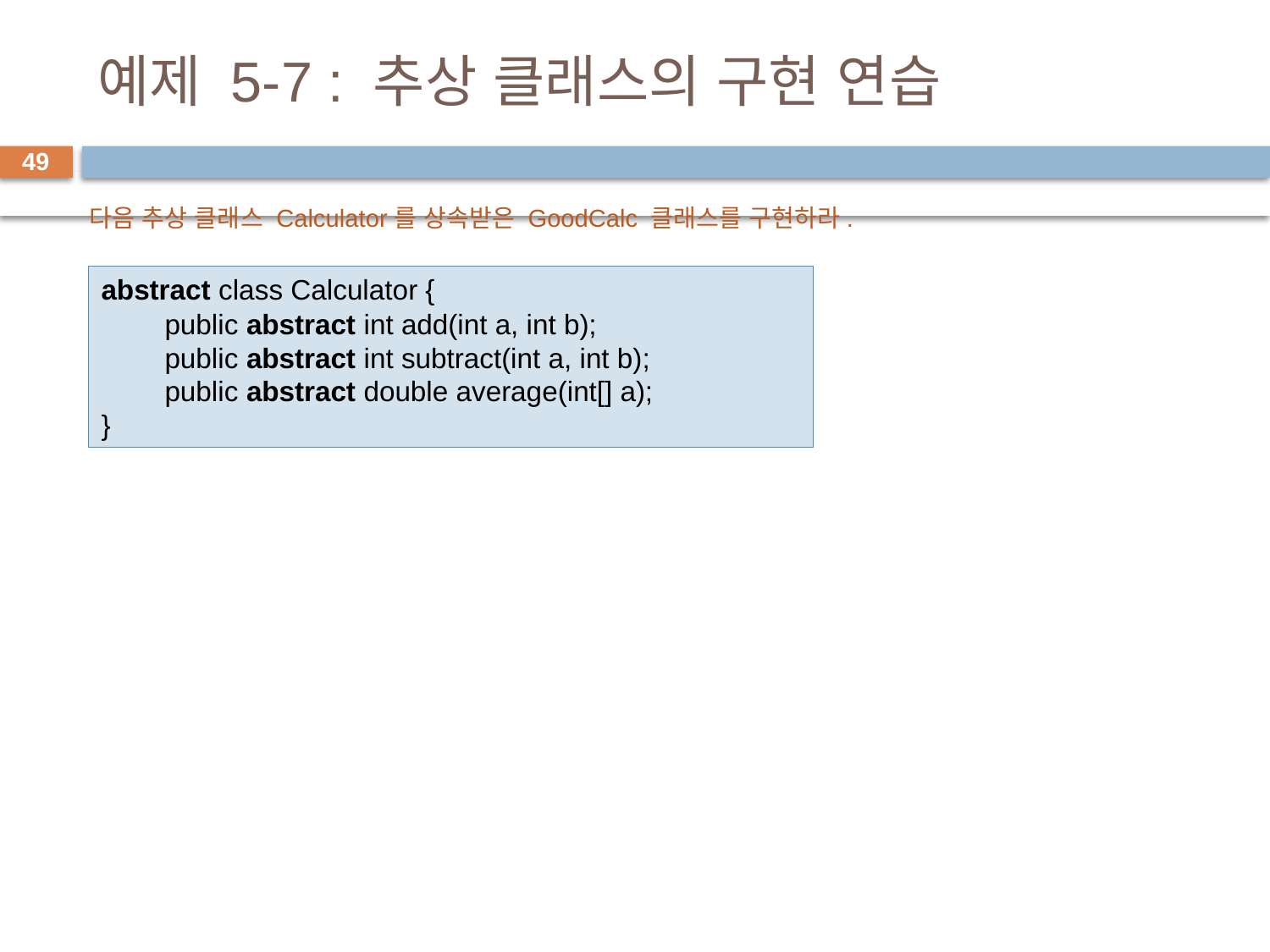

# 예제 5-7 : 추상 클래스의 구현 연습
49
다음 추상 클래스 Calculator를 상속받은 GoodCalc 클래스를 구현하라.
abstract class Calculator {
public abstract int add(int a, int b);
public abstract int subtract(int a, int b);
public abstract double average(int[] a);
}